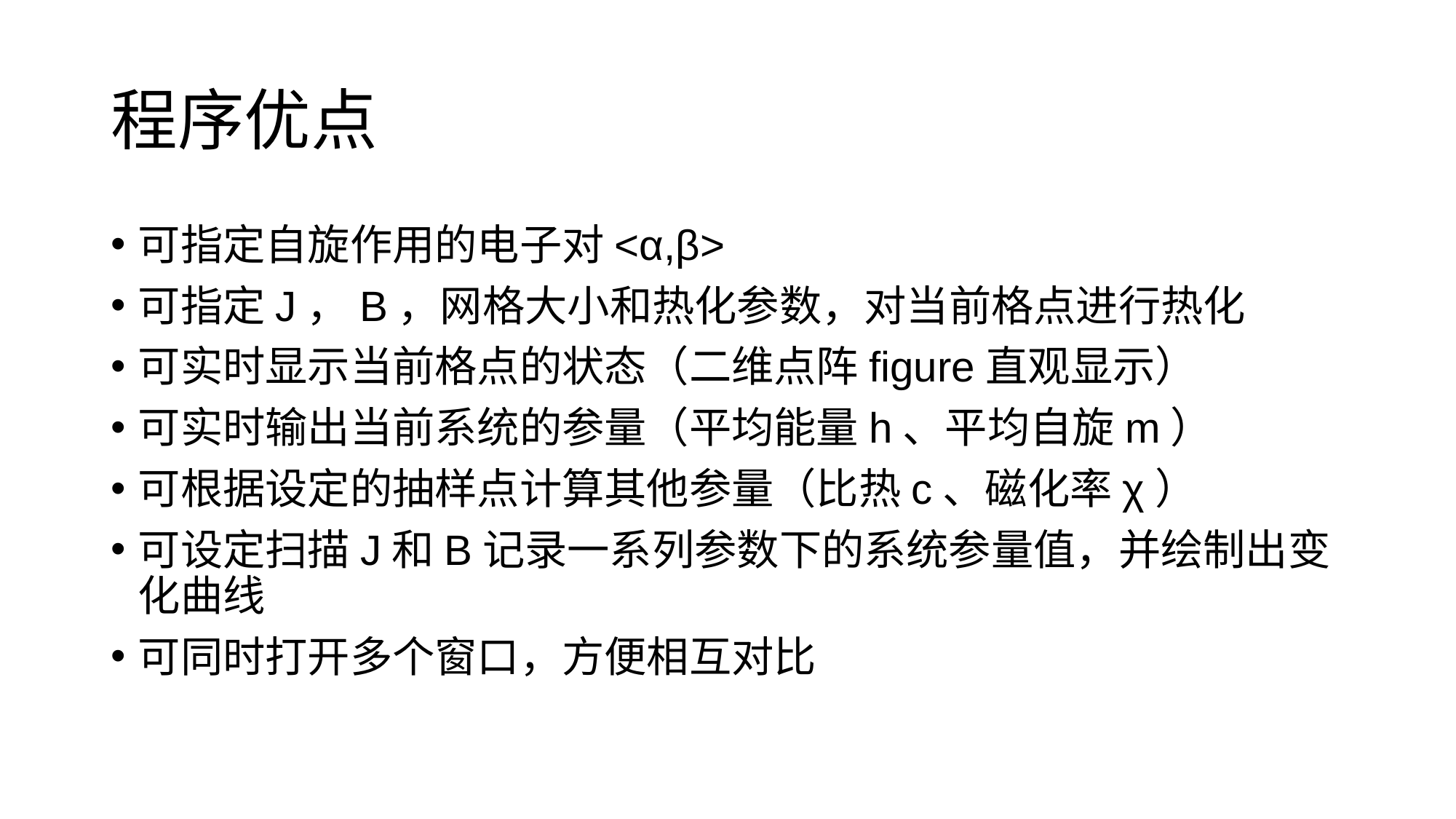

# 程序优点
可指定自旋作用的电子对<α,β>
可指定J，B，网格大小和热化参数，对当前格点进行热化
可实时显示当前格点的状态（二维点阵figure直观显示）
可实时输出当前系统的参量（平均能量h、平均自旋m）
可根据设定的抽样点计算其他参量（比热c、磁化率χ）
可设定扫描J和B记录一系列参数下的系统参量值，并绘制出变化曲线
可同时打开多个窗口，方便相互对比